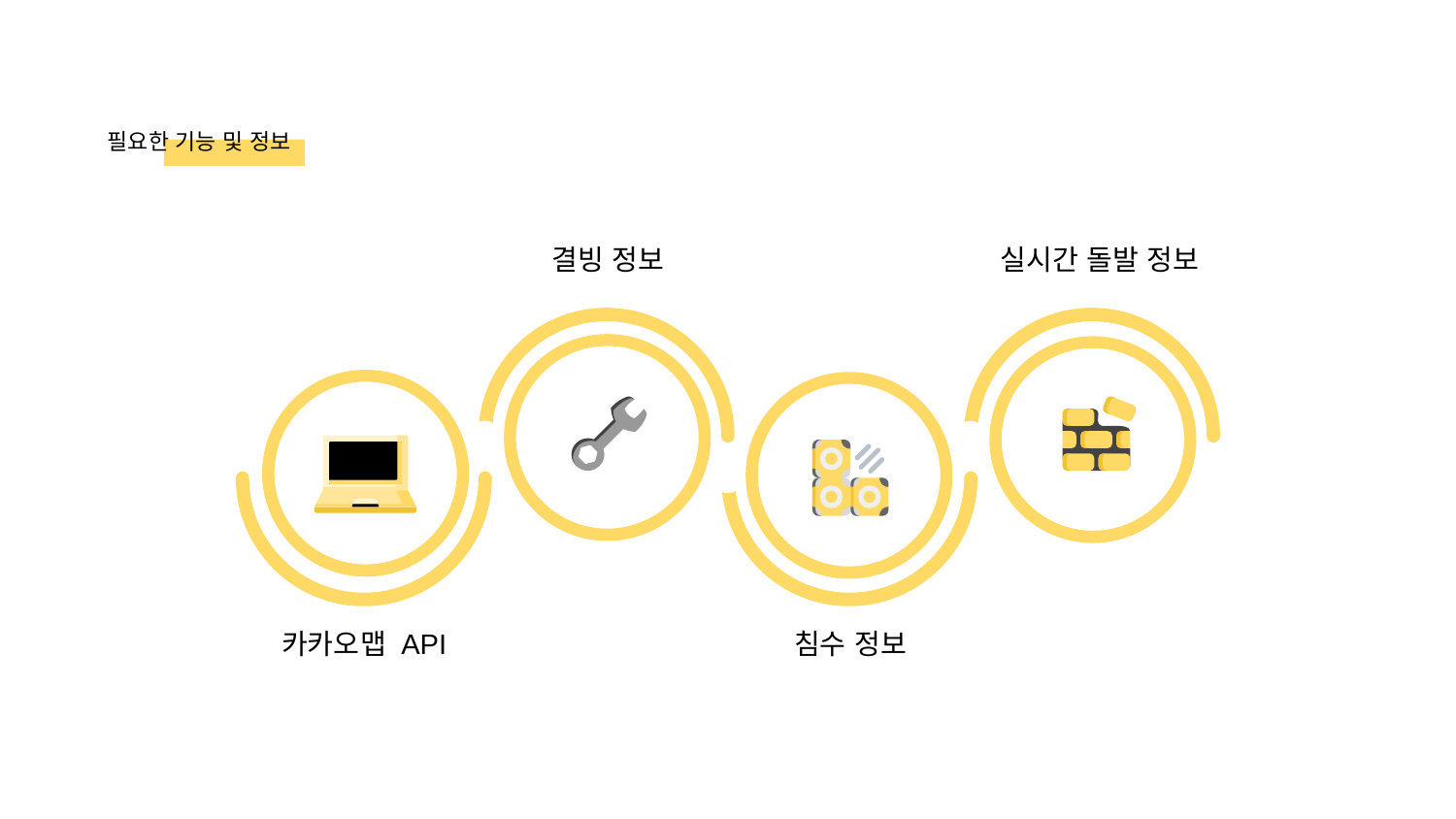

# 필요한 기능 및 정보
사회 기여

결빙 정보
실시간 돌발 정보

카카오맵 API
침수 정보